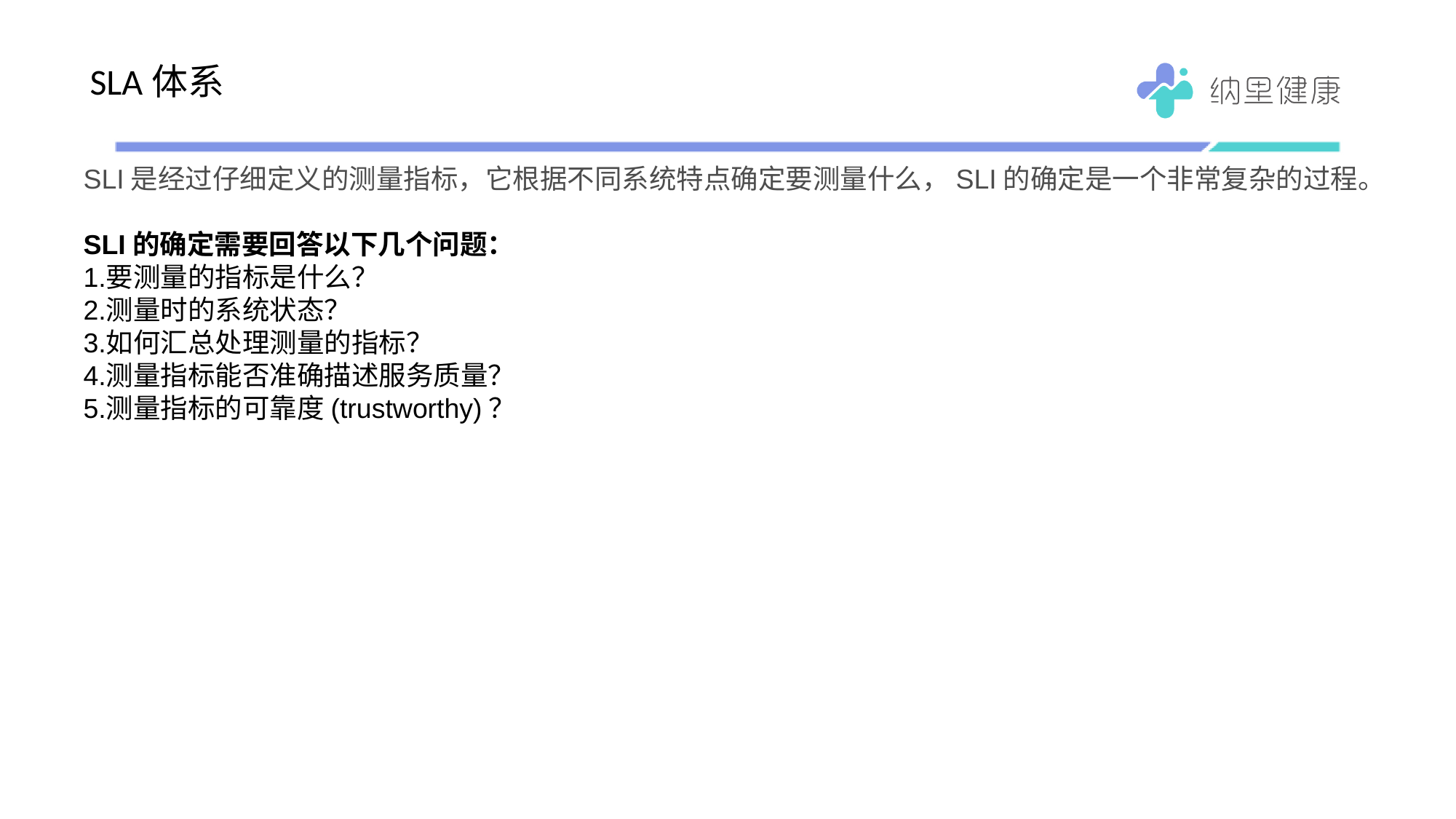

# SLA体系
SLI是经过仔细定义的测量指标，它根据不同系统特点确定要测量什么，SLI的确定是一个非常复杂的过程。

SLI的确定需要回答以下几个问题：
要测量的指标是什么？
测量时的系统状态？
如何汇总处理测量的指标？
测量指标能否准确描述服务质量？
测量指标的可靠度(trustworthy)？